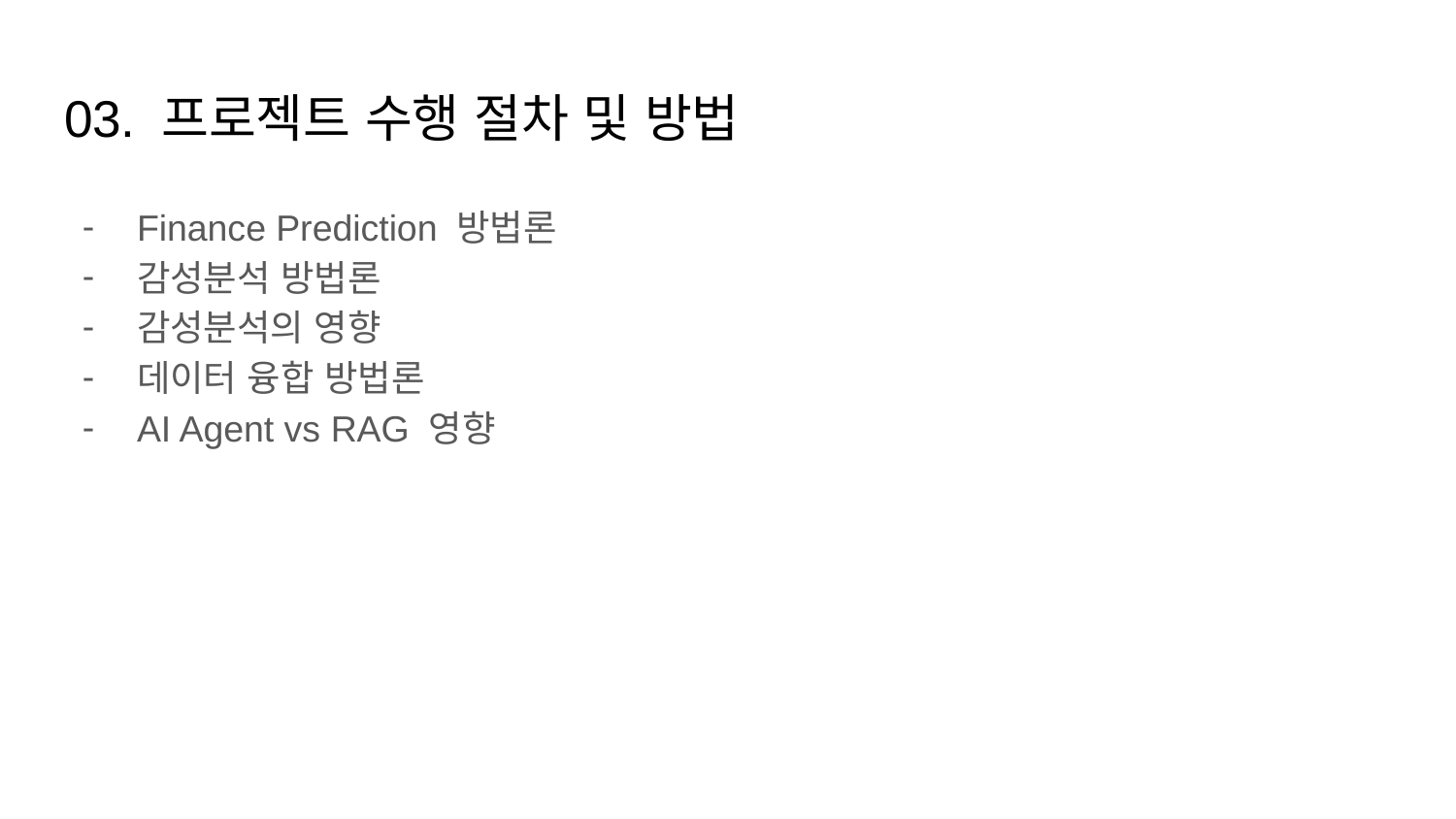

# 03. 프로젝트 수행 절차 및 방법
Finance Prediction 방법론
감성분석 방법론
감성분석의 영향
데이터 융합 방법론
AI Agent vs RAG 영향